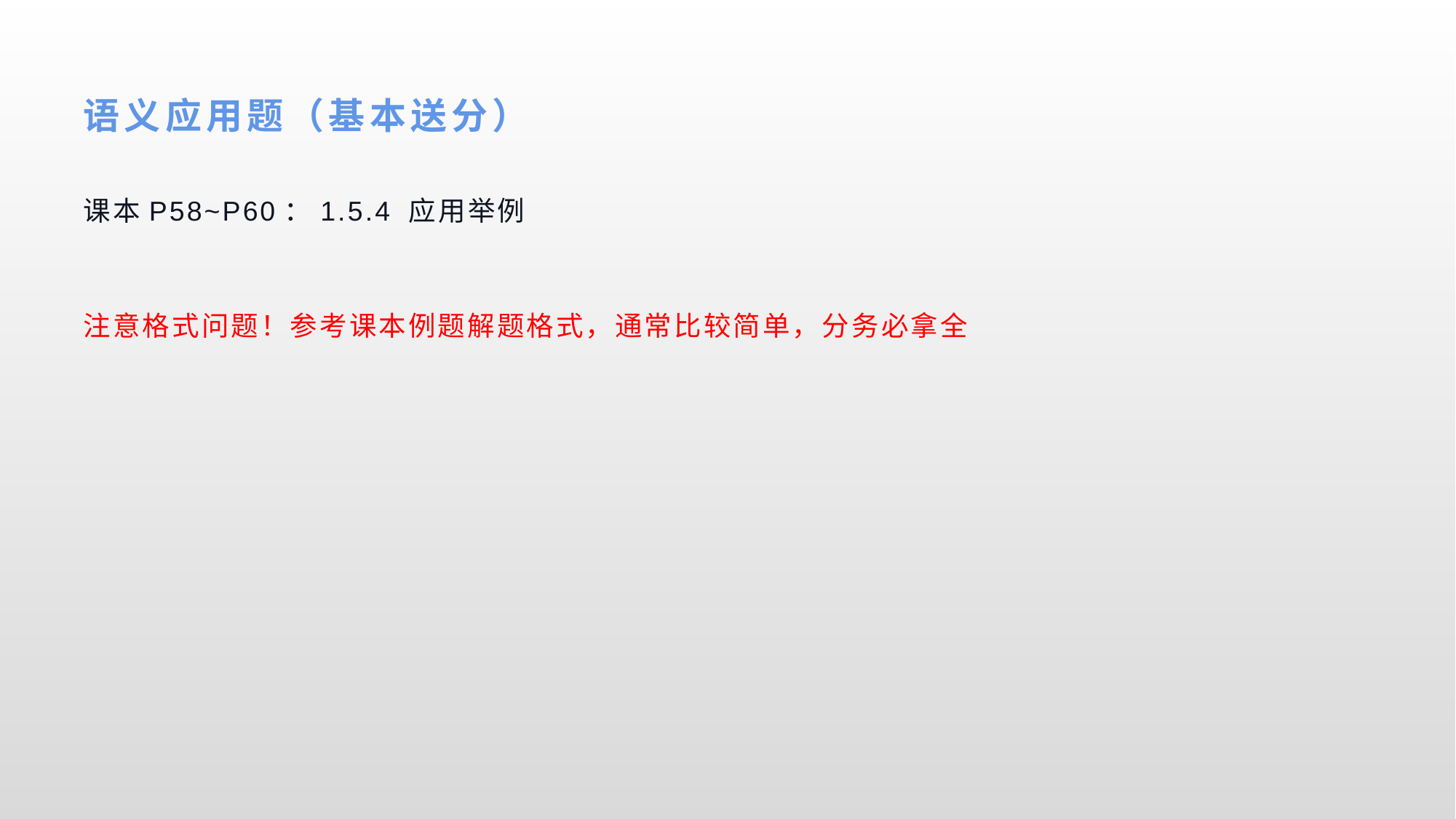

# 语义应用题（基本送分）
课本P58~P60：1.5.4 应用举例

注意格式问题！参考课本例题解题格式，通常比较简单，分务必拿全